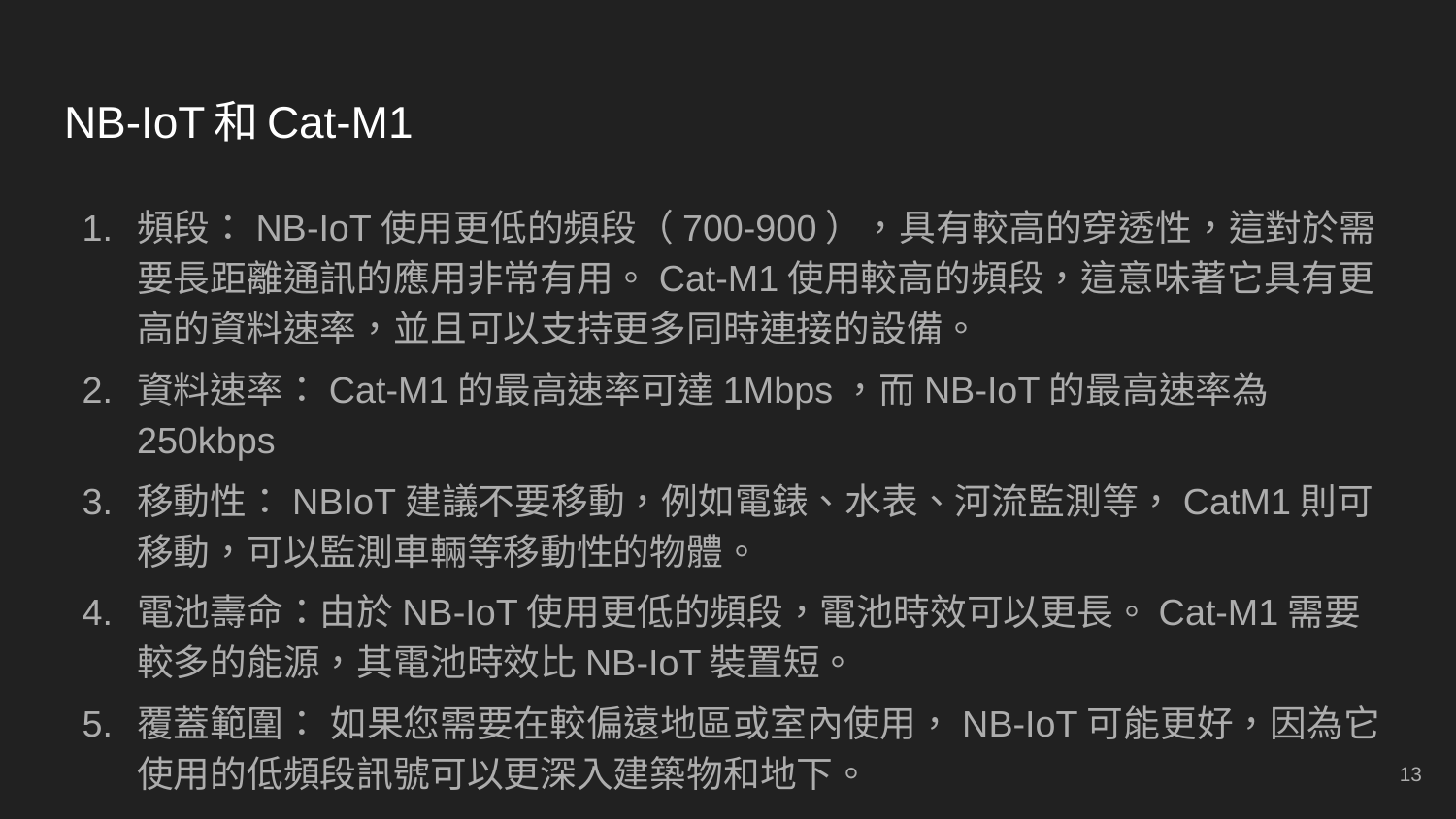

# NB-IoT和Cat-M1
頻段：NB-IoT使用更低的頻段（700-900），具有較高的穿透性，這對於需要長距離通訊的應用非常有用。Cat-M1使用較高的頻段，這意味著它具有更高的資料速率，並且可以支持更多同時連接的設備。
資料速率：Cat-M1的最高速率可達1Mbps，而NB-IoT的最高速率為250kbps
移動性：NBIoT建議不要移動，例如電錶、水表、河流監測等，CatM1則可移動，可以監測車輛等移動性的物體。
電池壽命：由於NB-IoT使用更低的頻段，電池時效可以更長。Cat-M1需要較多的能源，其電池時效比NB-IoT裝置短。
覆蓋範圍： 如果您需要在較偏遠地區或室內使用，NB-IoT可能更好，因為它使用的低頻段訊號可以更深入建築物和地下。
13